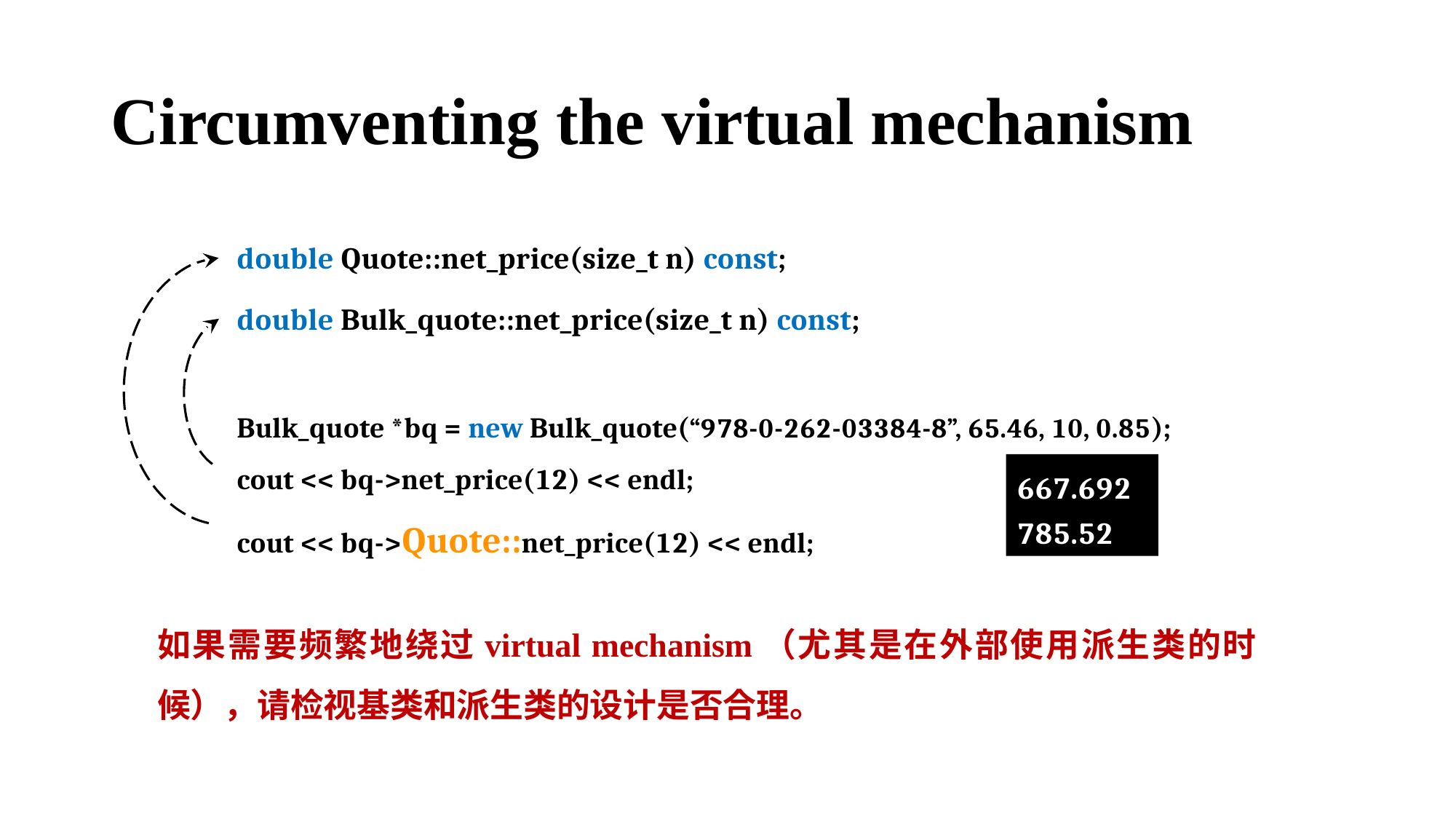

# Circumventing the virtual mechanism
double Quote::net_price(size_t n) const;

double Bulk_quote::net_price(size_t n) const;

Bulk_quote *bq = new Bulk_quote(“978-0-262-03384-8”, 65.46, 10, 0.85);
cout << bq->net_price(12) << endl;
cout << bq->Quote::net_price(12) << endl;
667.692
785.52
如果需要频繁地绕过virtual mechanism（尤其是在外部使用派生类的时候），请检视基类和派生类的设计是否合理。